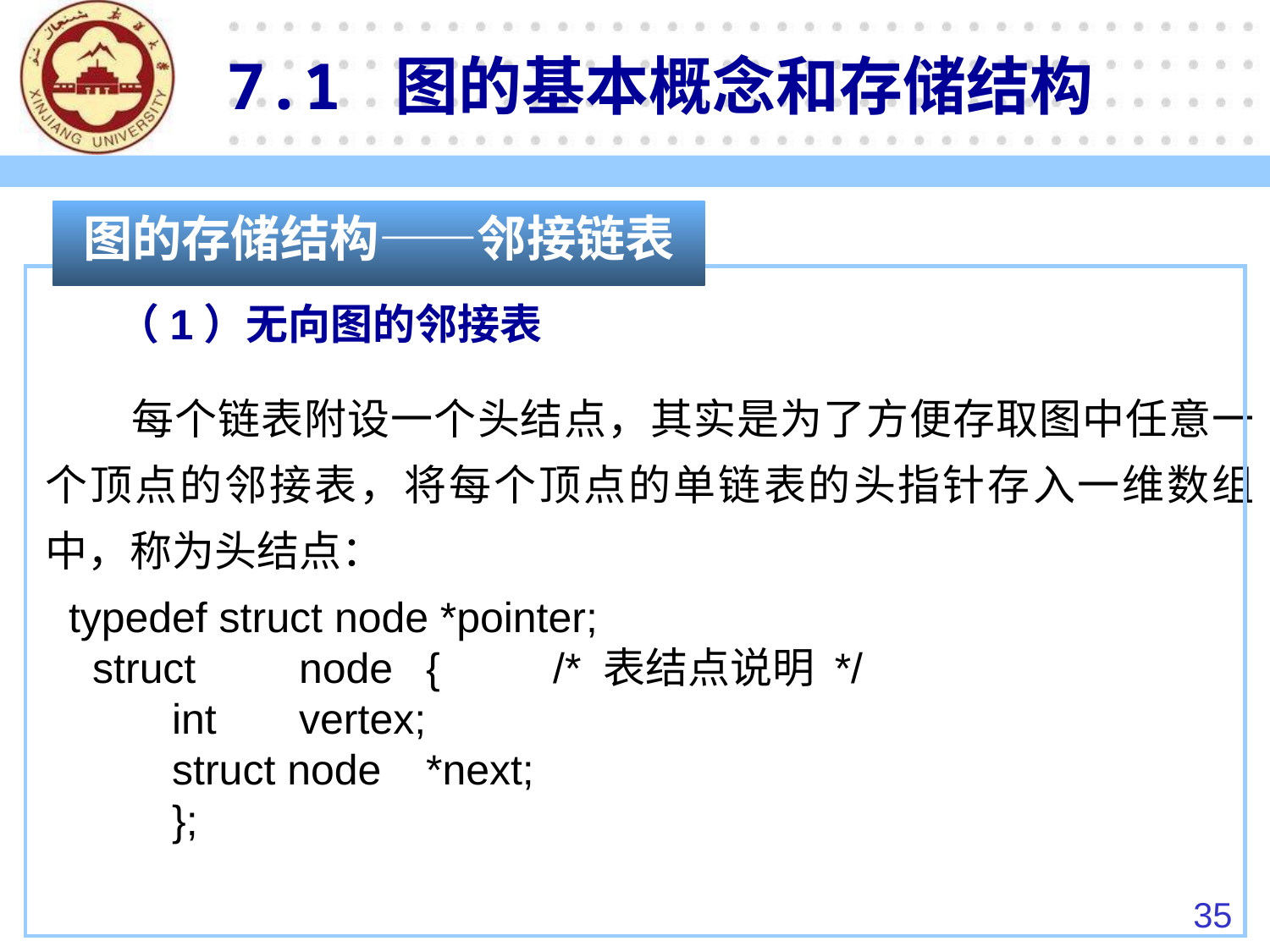

7.1 图的基本概念和存储结构
图的存储结构——邻接链表

（1）无向图的邻接表
　　每个链表附设一个头结点，其实是为了方便存取图中任意一个顶点的邻接表，将每个顶点的单链表的头指针存入一维数组中，称为头结点：
  typedef struct node *pointer;
    struct 	node 	{	/* 表结点说明 */
	int	vertex;
	struct node	*next;
	};
35